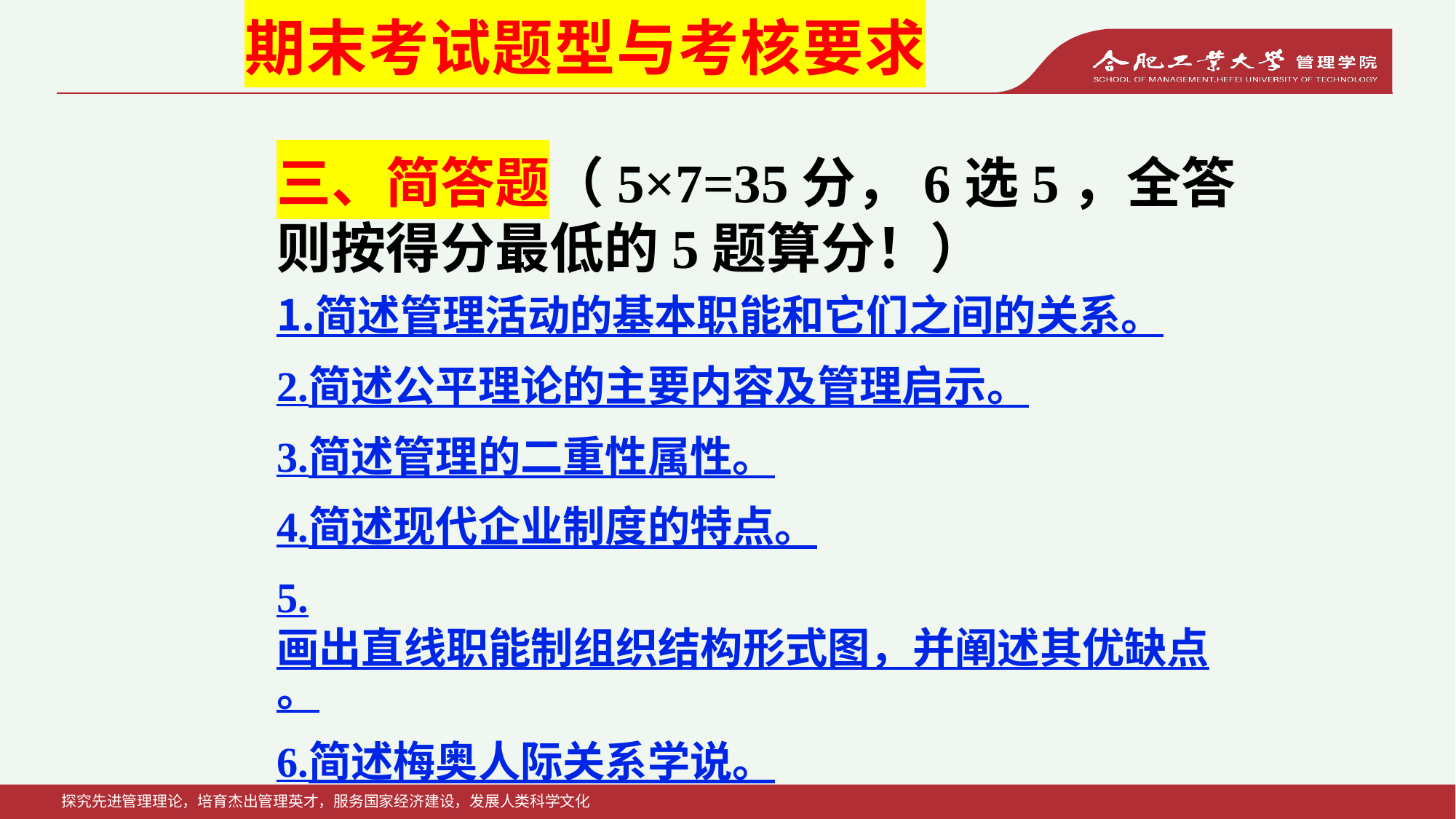

期末考试题型与考核要求
三、简答题（5×7=35分，6选5，全答则按得分最低的5题算分！）
1.简述管理活动的基本职能和它们之间的关系。
2.简述公平理论的主要内容及管理启示。
3.简述管理的二重性属性。
4.简述现代企业制度的特点。
5.画出直线职能制组织结构形式图，并阐述其优缺点。
6.简述梅奥人际关系学说。